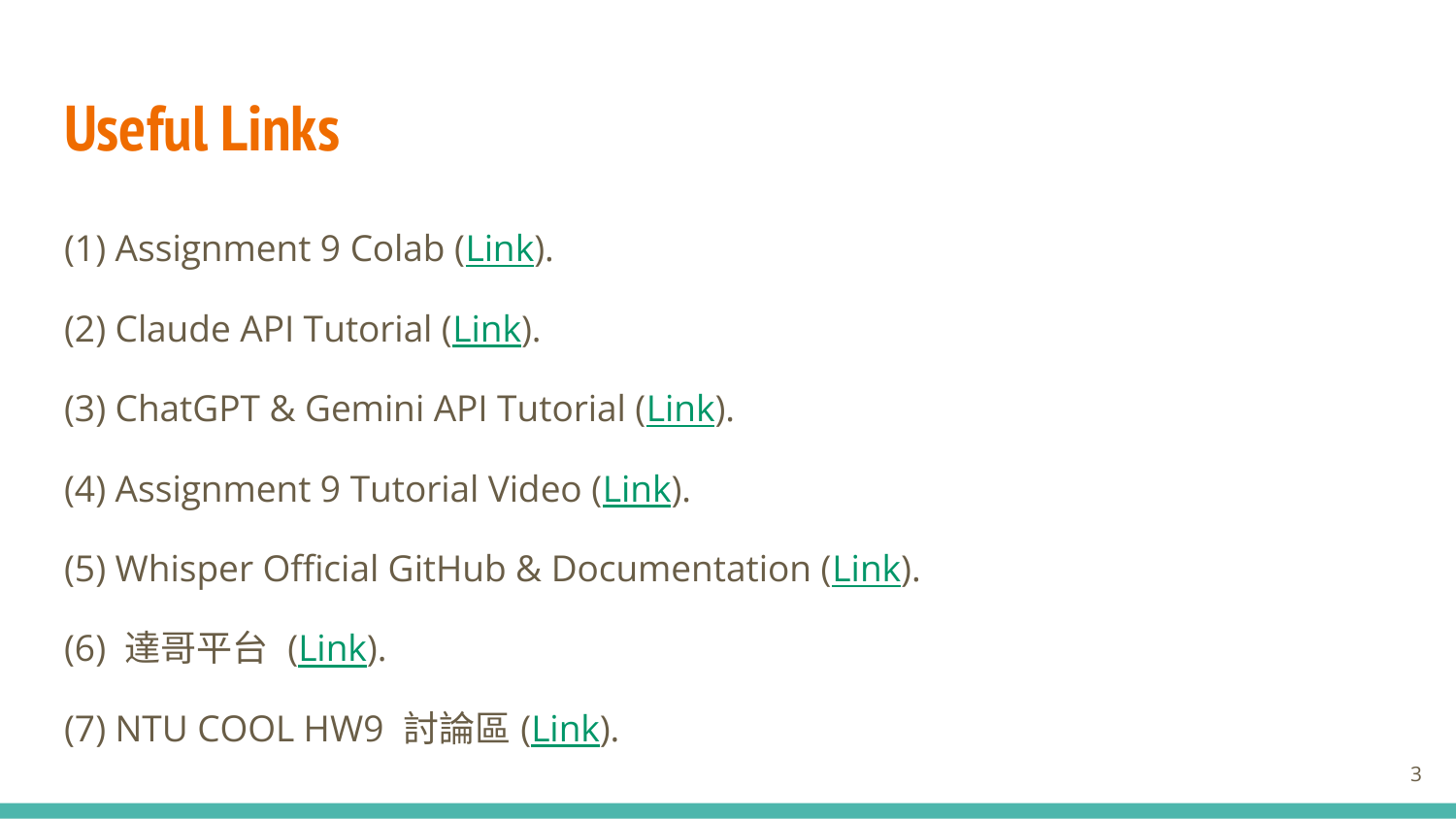

# Useful Links
(1) Assignment 9 Colab (Link).
(2) Claude API Tutorial (Link).
(3) ChatGPT & Gemini API Tutorial (Link).
(4) Assignment 9 Tutorial Video (Link).
(5) Whisper Official GitHub & Documentation (Link).
(6) 達哥平台 (Link).
(7) NTU COOL HW9 討論區(Link).
3